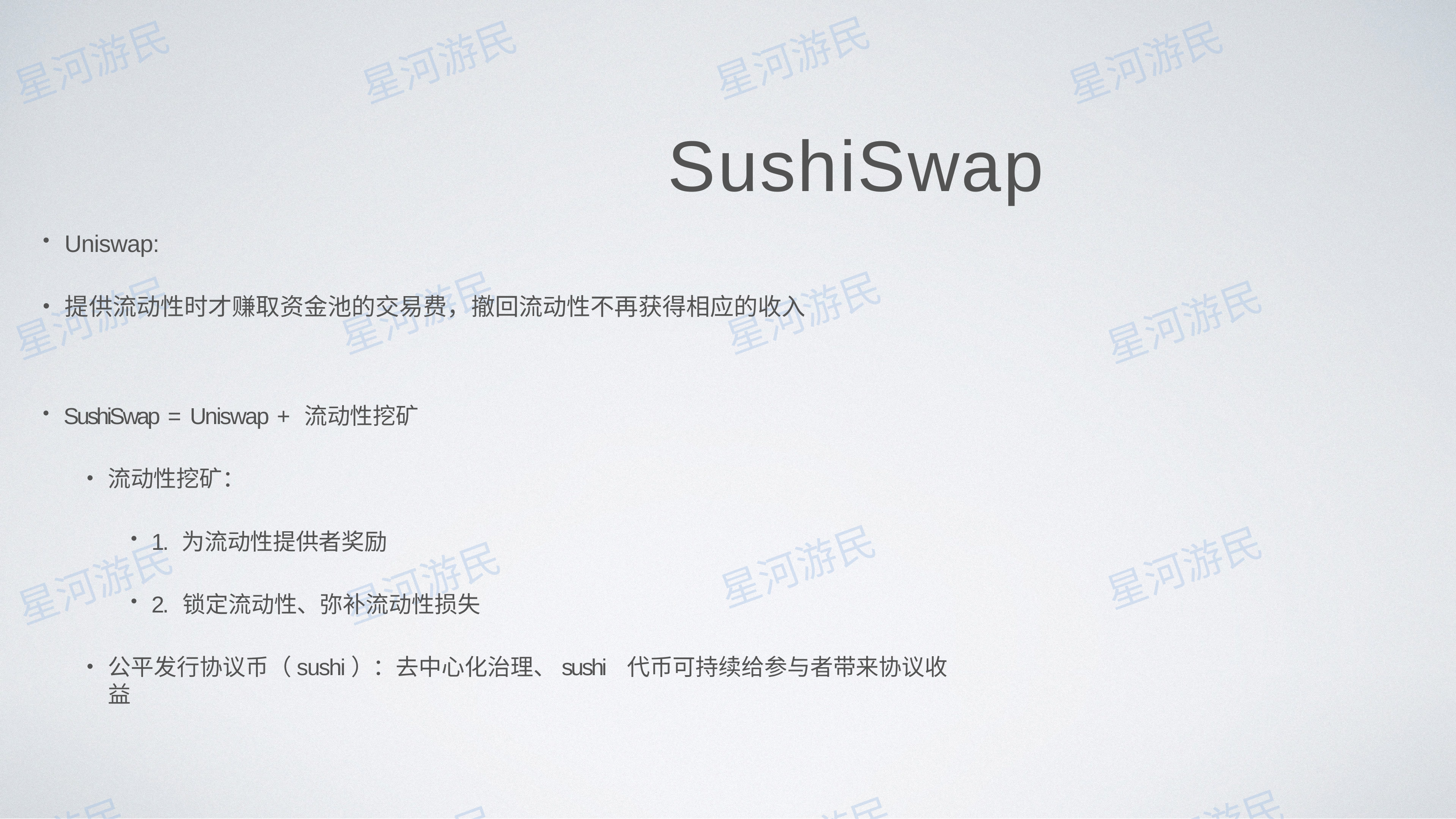

# SushiSwap
Uniswap:

提供流动性时才赚取资⾦池的交易费，撤回流动性不再获得相应的收⼊
SushiSwap = Uniswap + 流动性挖矿
流动性挖矿：
1. 为流动性提供者奖励
2. 锁定流动性、弥补流动性损失
公平发⾏协议币（sushi）：去中⼼化治理、sushi  代币可持续给参与者带来协议收益